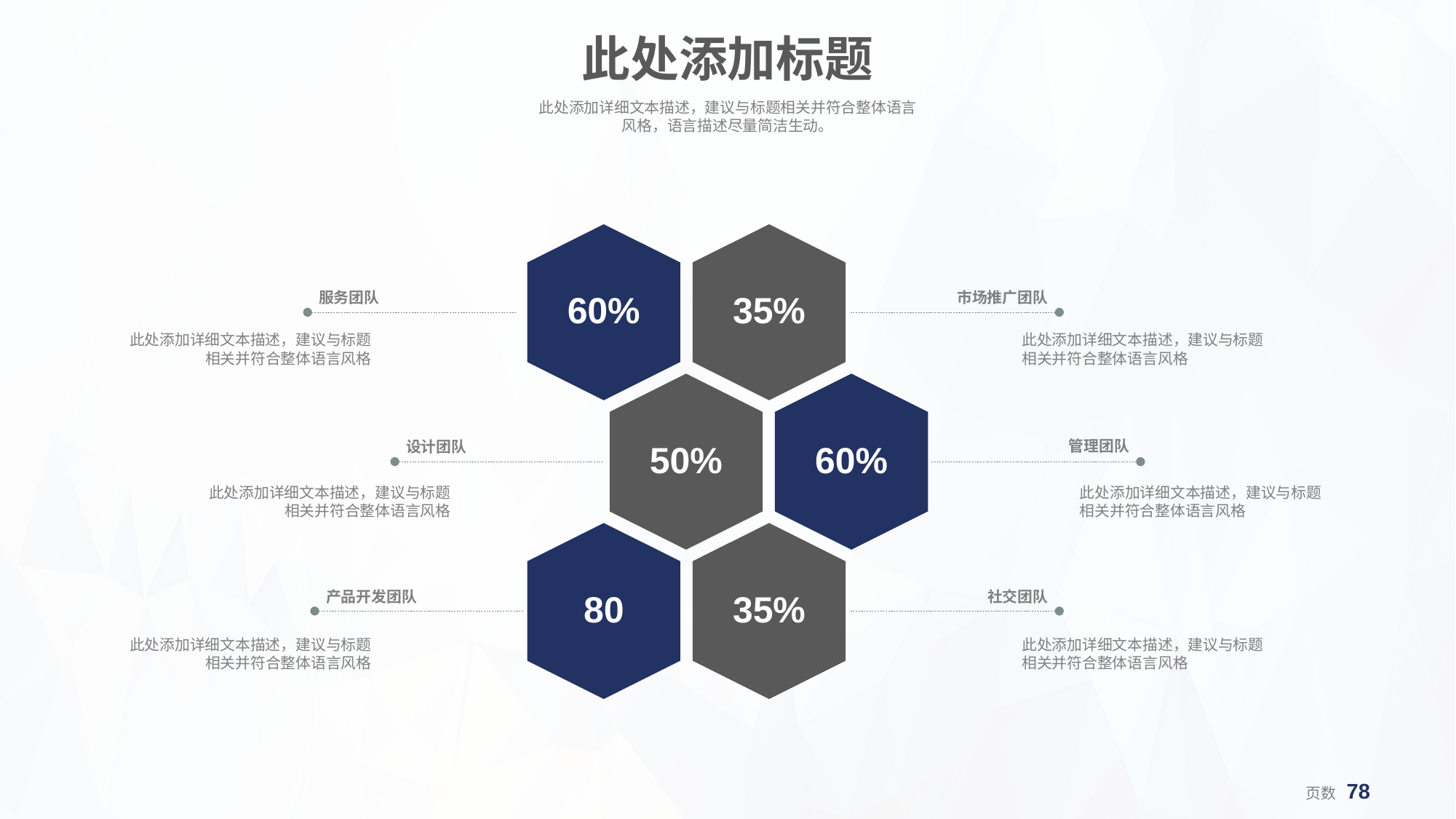

此处添加标题
此处添加详细文本描述，建议与标题相关并符合整体语言风格，语言描述尽量简洁生动。
60%
35%
服务团队
市场推广团队
此处添加详细文本描述，建议与标题相关并符合整体语言风格
此处添加详细文本描述，建议与标题相关并符合整体语言风格
50%
60%
管理团队
设计团队
此处添加详细文本描述，建议与标题相关并符合整体语言风格
此处添加详细文本描述，建议与标题相关并符合整体语言风格
80
35%
产品开发团队
社交团队
此处添加详细文本描述，建议与标题相关并符合整体语言风格
此处添加详细文本描述，建议与标题相关并符合整体语言风格
           页数  78